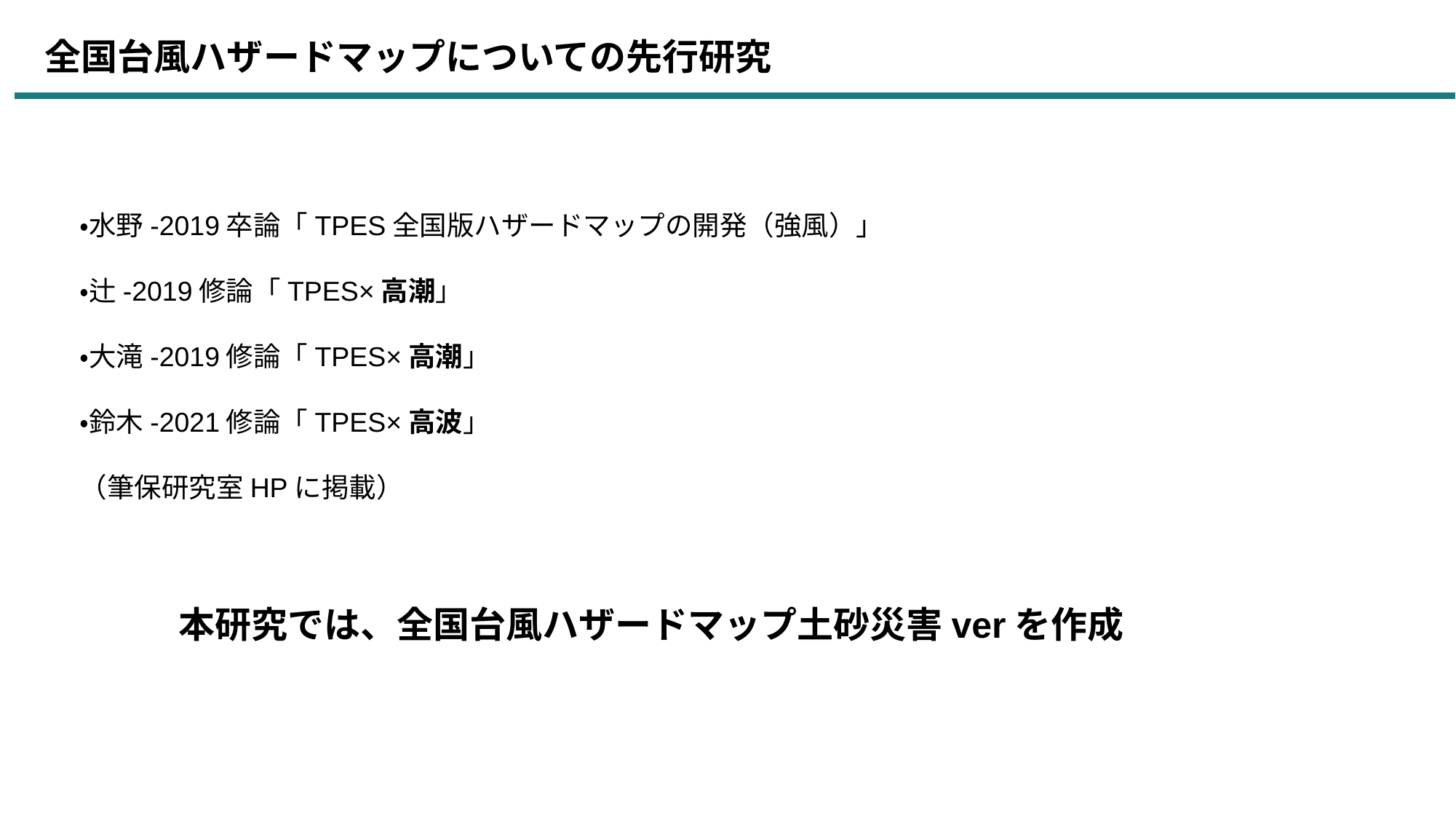

全国台風ハザードマップについての先行研究
・水野-2019卒論「TPES全国版ハザードマップの開発（強風）」

・辻-2019修論「TPES×高潮」

・大滝-2019修論「TPES×高潮」

・鈴木-2021修論「TPES×高波」

（筆保研究室HPに掲載）

本研究では、全国台風ハザードマップ土砂災害verを作成